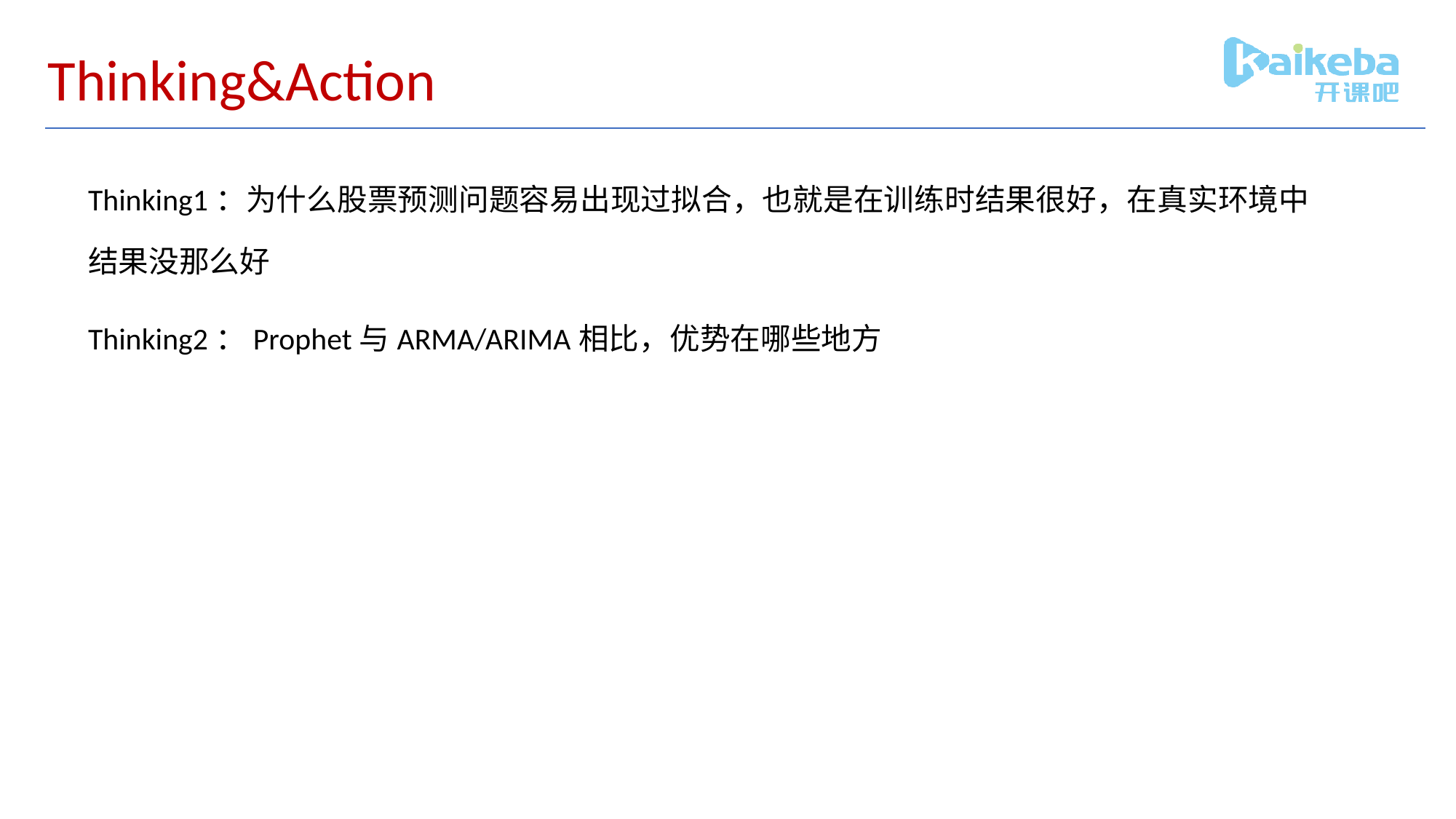

# Thinking&Action
Thinking1：为什么股票预测问题容易出现过拟合，也就是在训练时结果很好，在真实环境中结果没那么好
Thinking2：Prophet与ARMA/ARIMA相比，优势在哪些地方